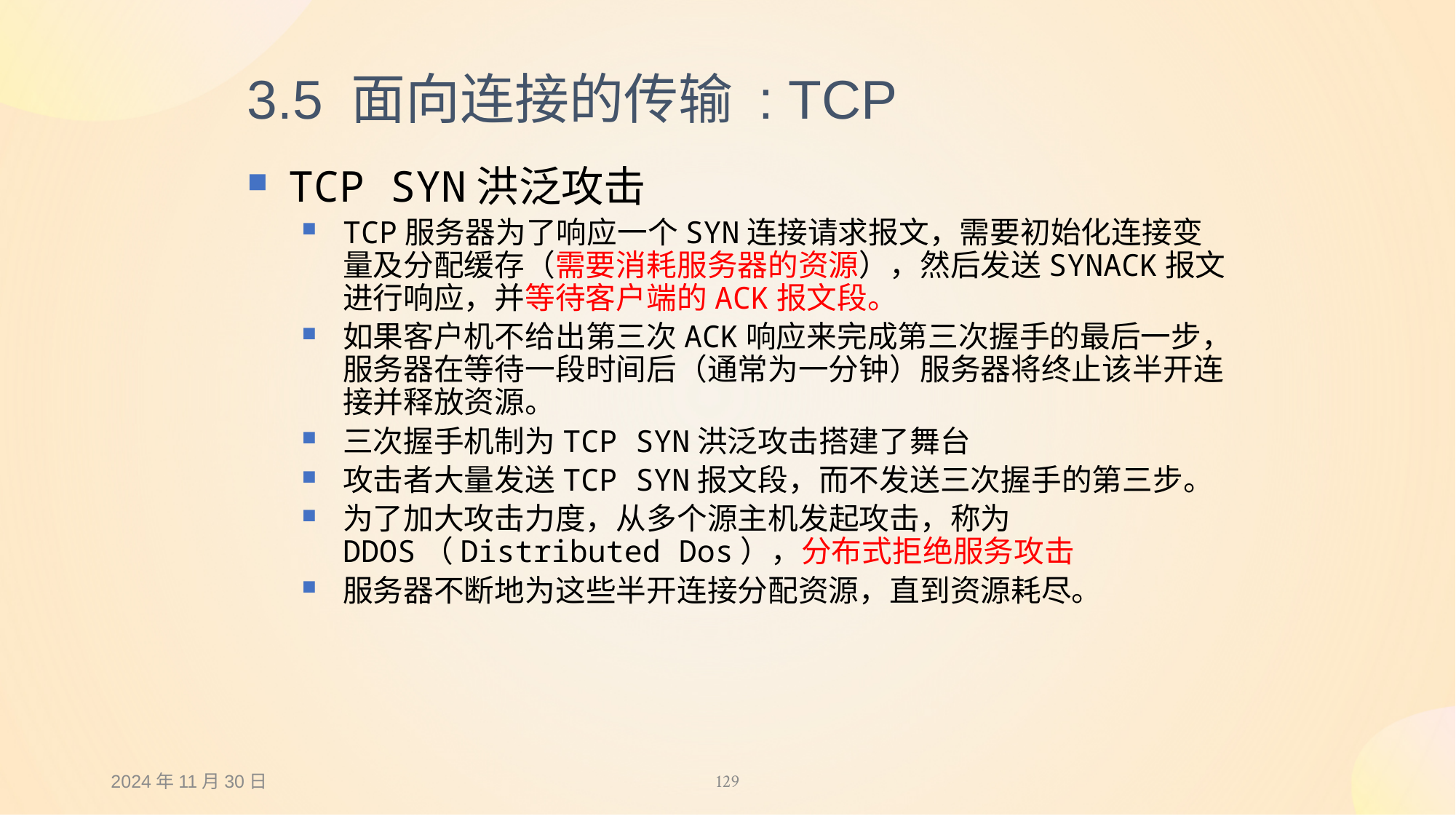

3.5 面向连接的传输 : TCP
TCP SYN洪泛攻击
TCP服务器为了响应一个SYN连接请求报文，需要初始化连接变量及分配缓存（需要消耗服务器的资源），然后发送SYNACK报文进行响应，并等待客户端的ACK报文段。
如果客户机不给出第三次ACK响应来完成第三次握手的最后一步，服务器在等待一段时间后（通常为一分钟）服务器将终止该半开连接并释放资源。
三次握手机制为TCP SYN洪泛攻击搭建了舞台
攻击者大量发送TCP SYN报文段，而不发送三次握手的第三步。
为了加大攻击力度，从多个源主机发起攻击，称为DDOS（Distributed Dos），分布式拒绝服务攻击
服务器不断地为这些半开连接分配资源，直到资源耗尽。
2024年11月30日
129